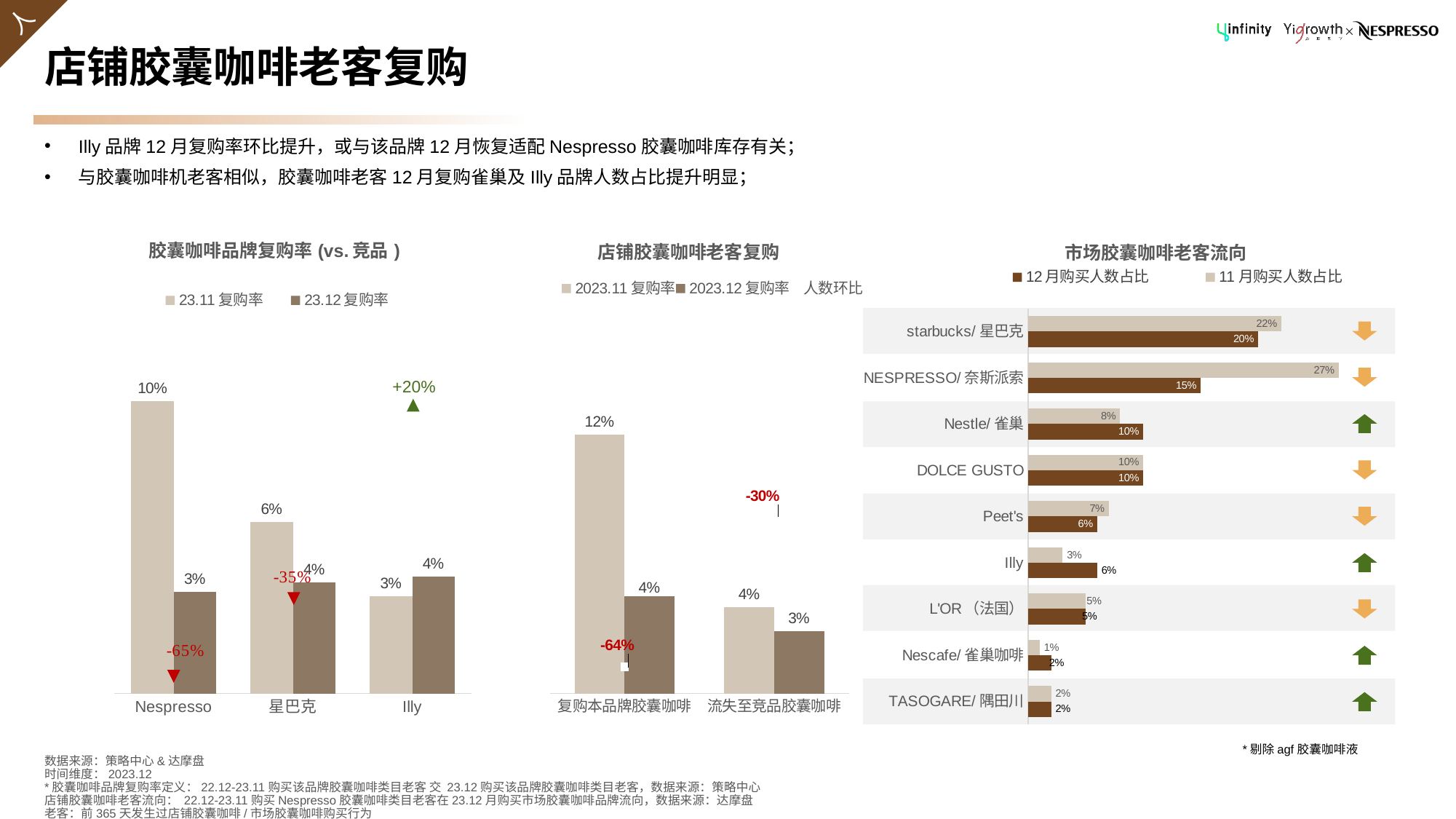

# 店铺胶囊咖啡老客复购
Illy品牌12月复购率环比提升，或与该品牌12月恢复适配Nespresso胶囊咖啡库存有关；
与胶囊咖啡机老客相似，胶囊咖啡老客12月复购雀巢及Illy品牌人数占比提升明显；

### Chart: 胶囊咖啡品牌复购率(vs.竞品)

| Category | 23.11复购率 | 23.12复购率 |
|---|---|---|
| Nespresso | 0.1 | 0.03478260869565217 |
| 星巴克 | 0.05862068965517241 | 0.03793103448275862 |
| Illy | 0.03333333333333333 | 0.04 |

### Chart: 店铺胶囊咖啡老客复购

| Category | 2023.11复购率 | 2023.12复购率 | 人数环比 |
|---|---|---|---|
| 复购本品牌胶囊咖啡 | 0.116898167378338 | 0.04408289283685514 | -0.64 |
| 流失至竞品胶囊咖啡 | 0.03892451858374732 | 0.028242364848164225 | -0.3 |

### Chart: 市场胶囊咖啡老客流向

| Category | 11月购买人数占比 | 12月购买人数占比 |
|---|---|---|
| starbucks/星巴克 | 0.22 | 0.2 |
| NESPRESSO/奈斯派索 | 0.27 | 0.15 |
| Nestle/雀巢 | 0.08 | 0.1 |
| DOLCE GUSTO | 0.1 | 0.1 |
| Peet's | 0.07 | 0.06 |
| Illy | 0.03 | 0.06 |
| L'OR（法国） | 0.05 | 0.05 |
| Nescafe/雀巢咖啡 | 0.01 | 0.02 |
| TASOGARE/隅田川 | 0.02 | 0.02 |

+20%

*剔除agf胶囊咖啡液
数据来源：策略中心&达摩盘
时间维度：2023.12
*胶囊咖啡品牌复购率定义：22.12-23.11购买该品牌胶囊咖啡类目老客 交 23.12购买该品牌胶囊咖啡类目老客，数据来源：策略中心
店铺胶囊咖啡老客流向： 22.12-23.11购买Nespresso胶囊咖啡类目老客在23.12月购买市场胶囊咖啡品牌流向，数据来源：达摩盘
老客：前365天发生过店铺胶囊咖啡/市场胶囊咖啡购买行为